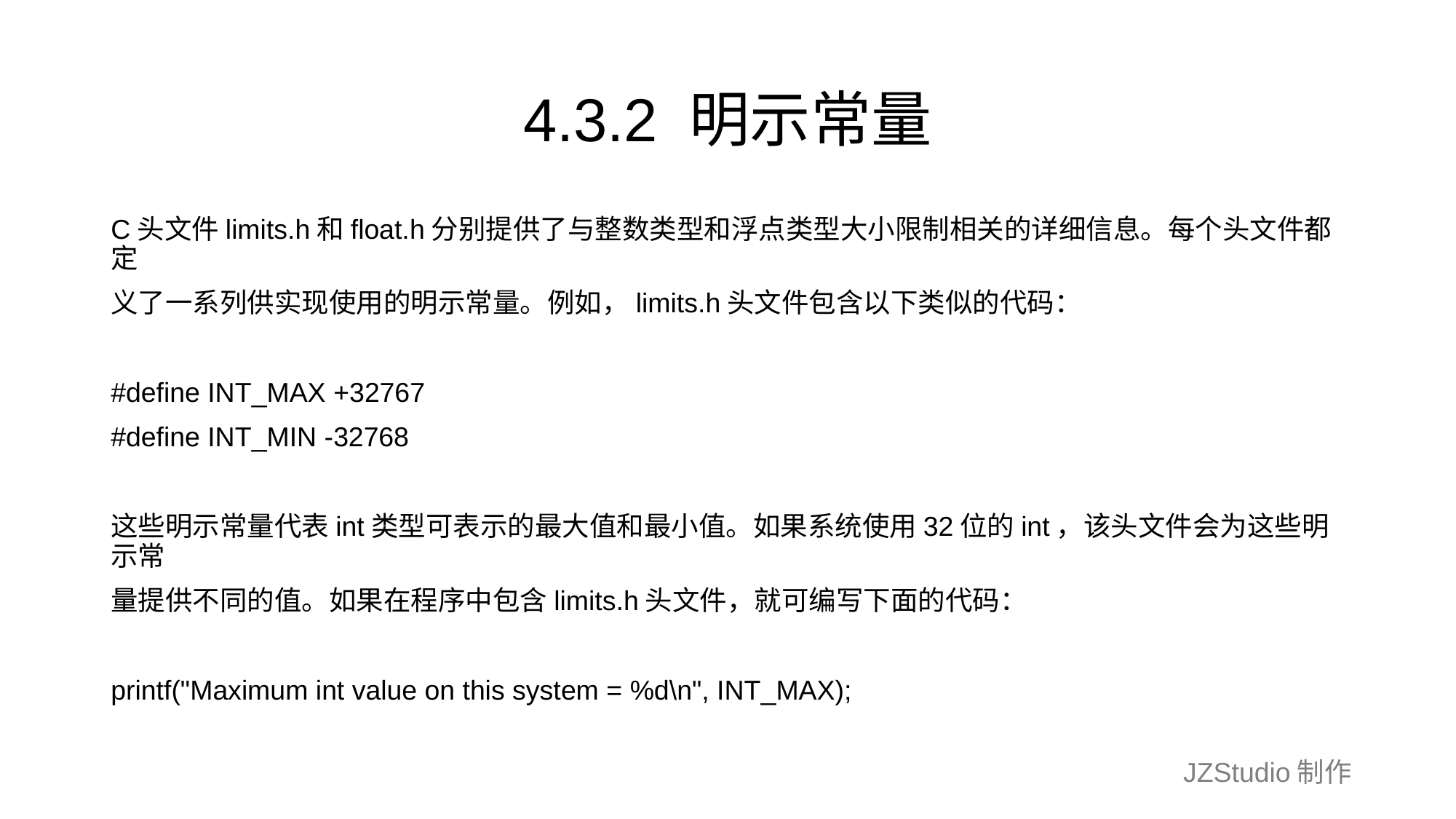

# 4.3.2 明示常量
C头文件limits.h和float.h分别提供了与整数类型和浮点类型大小限制相关的详细信息。每个头文件都定
义了一系列供实现使用的明示常量。例如，limits.h头文件包含以下类似的代码：

#define INT_MAX +32767
#define INT_MIN -32768

这些明示常量代表int类型可表示的最大值和最小值。如果系统使用32位的int，该头文件会为这些明示常
量提供不同的值。如果在程序中包含limits.h头文件，就可编写下面的代码：

printf("Maximum int value on this system = %d\n", INT_MAX);